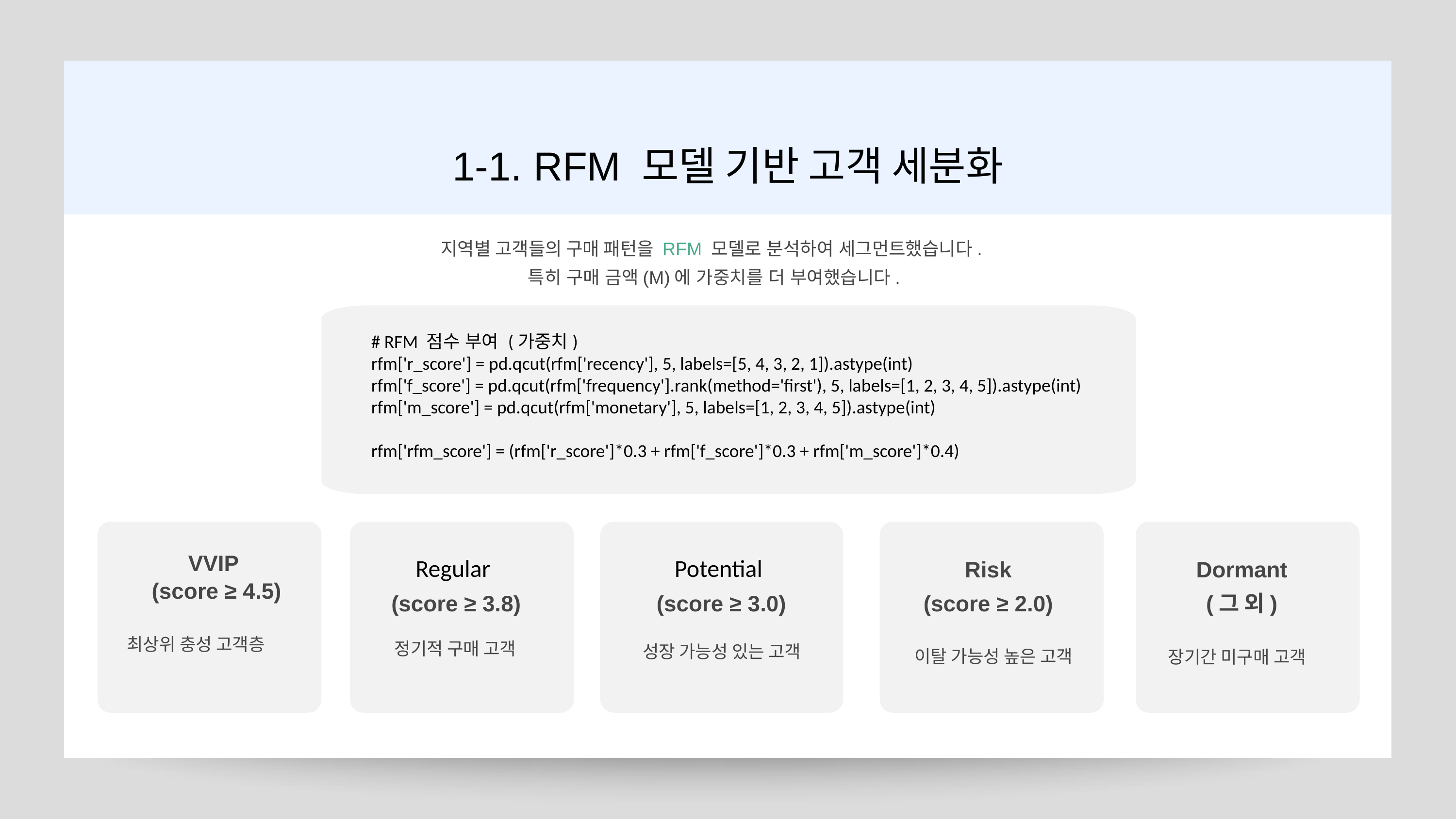

지역별 고객들의 구매 패턴을 RFM(Recency, Frequency, Monetary) 모델로 분석하여 세그먼트화했습니다. 특히 구매 금액(M)에 가중치를 더 부여했습니다.

1-1. RFM 모델 기반 고객 세분화
지역별 고객들의 구매 패턴을 RFM 모델로 분석하여 세그먼트했습니다.
특히 구매 금액(M)에 가중치를 더 부여했습니다.

# RFM 점수 부여 (가중치)
rfm['r_score'] = pd.qcut(rfm['recency'], 5, labels=[5, 4, 3, 2, 1]).astype(int)
rfm['f_score'] = pd.qcut(rfm['frequency'].rank(method='first'), 5, labels=[1, 2, 3, 4, 5]).astype(int)
rfm['m_score'] = pd.qcut(rfm['monetary'], 5, labels=[1, 2, 3, 4, 5]).astype(int)

rfm['rfm_score'] = (rfm['r_score']*0.3 + rfm['f_score']*0.3 + rfm['m_score']*0.4)

VVIP
(score ≥ 4.5)
최상위 충성 고객층

Dormant
(그 외)
장기간 미구매 고객
Regular
(score ≥ 3.8)
Potential
(score ≥ 3.0)
Risk
(score ≥ 2.0)
정기적 구매 고객
성장 가능성 있는 고객
이탈 가능성 높은 고객